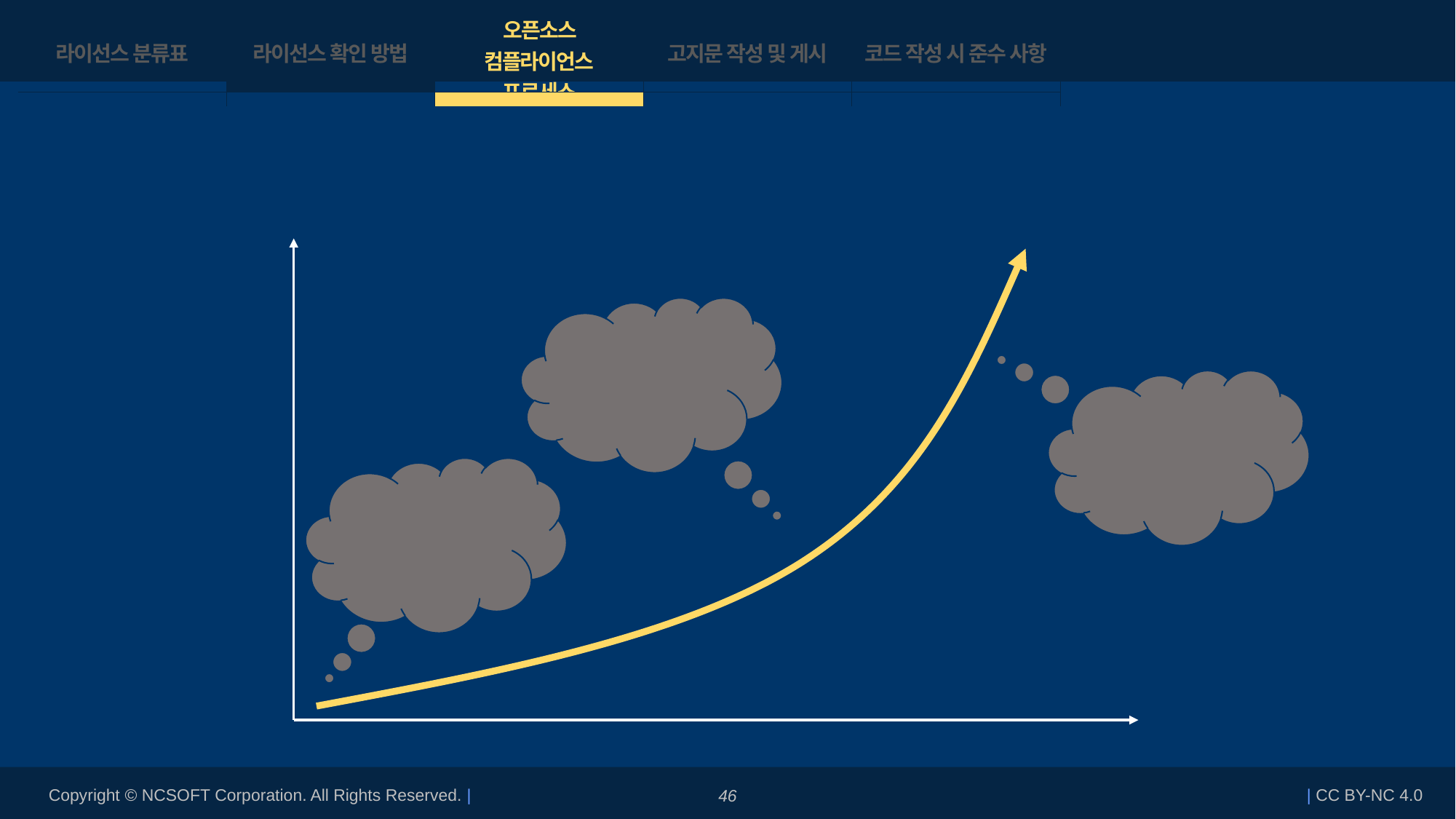

| 라이선스 분류표 | 라이선스 확인 방법 | 오픈소스 컴플라이언스 프로세스 | 고지문 작성 및 게시 | 코드 작성 시 준수 사항 |
| --- | --- | --- | --- | --- |
|  |  |  |  |  |
오픈소스 컴플라이언스란 오픈소스 라이선스와 관련된 리스크를 사전에 식별하고 평가하여
리스크 발생 가능성을 최소화하기 위한 활동입니다.

리스크
곧 론칭 인데
론칭 후에 하면
안되요?
헉…
GPL 코드가
발견되었...
지금 바쁘니까
나중에 할게요
← 론칭 전
론칭 후 →